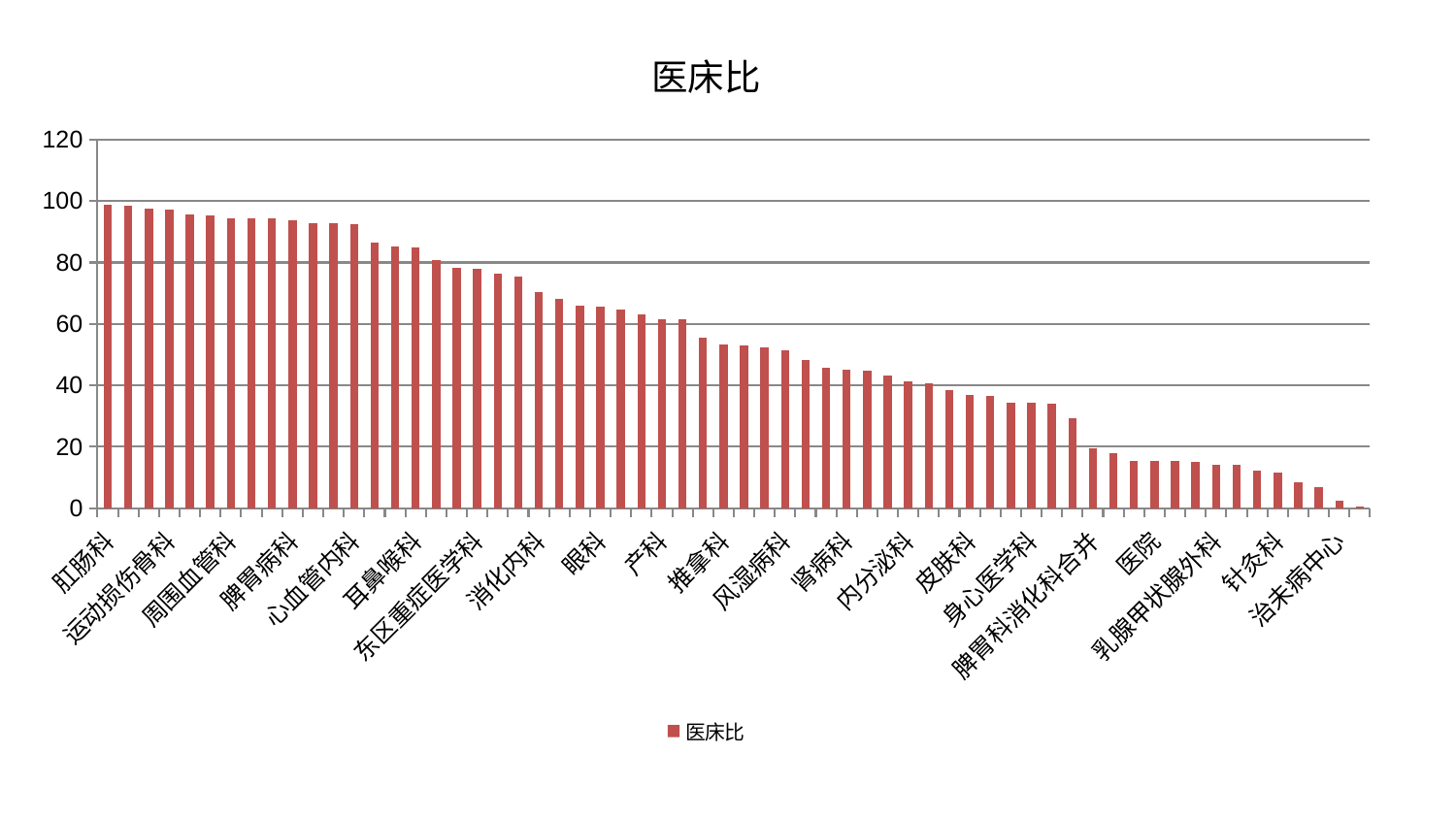

### Chart: 医床比

| Category | 医床比 |
|---|---|
| 肛肠科 | 98.95032576064955 |
| 脑病二科 | 98.64161625381473 |
| 康复科 | 97.55477889863985 |
| 运动损伤骨科 | 97.09102111524976 |
| 综合内科 | 95.73756923801078 |
| 肝病科 | 95.30813148586532 |
| 周围血管科 | 94.50760712482831 |
| 儿科 | 94.44718682822514 |
| 呼吸内科 | 94.28539068539807 |
| 脾胃病科 | 93.67617391476333 |
| 小儿骨科 | 92.94552237734825 |
| 显微骨科 | 92.66090022972789 |
| 心血管内科 | 92.57483835074918 |
| 微创骨科 | 86.47566014365242 |
| 心病三科 | 85.38385399350076 |
| 耳鼻喉科 | 84.85492702329826 |
| 老年医学科 | 80.86346838952582 |
| 东区肾病科 | 78.17181949046936 |
| 东区重症医学科 | 77.8982955331514 |
| 心病四科 | 76.26529985501813 |
| 泌尿外科 | 75.29608758639277 |
| 消化内科 | 70.2701515542369 |
| 脊柱骨科 | 68.23598790142805 |
| 普通外科 | 65.96332714404963 |
| 眼科 | 65.699854029461 |
| 脑病三科 | 64.642777490978 |
| 美容皮肤科 | 63.098434831845005 |
| 产科 | 61.40786247258143 |
| 心病一科 | 61.40780916578634 |
| 西区重症医学科 | 55.44597652154031 |
| 推拿科 | 53.42508839549565 |
| 肿瘤内科 | 53.038686425442116 |
| 肝胆外科 | 52.27009373891551 |
| 风湿病科 | 51.42898273790655 |
| 妇科妇二科合并 | 48.270837187529224 |
| 妇科 | 45.88770771352293 |
| 肾病科 | 45.19097887171595 |
| 胸外科 | 44.72246483322171 |
| 神经内科 | 43.08989959199185 |
| 内分泌科 | 41.44924855758805 |
| 脑病一科 | 40.593964829102845 |
| 小儿推拿科 | 38.603825218489106 |
| 皮肤科 | 36.98800821785293 |
| 男科 | 36.60812370467661 |
| 肾脏内科 | 34.390105057587505 |
| 身心医学科 | 34.25511431271504 |
| 中医外治中心 | 34.10506176708517 |
| 骨科 | 29.413970750325813 |
| 脾胃科消化科合并 | 19.38310108907084 |
| 妇二科 | 18.049686324155957 |
| 口腔科 | 15.528832226121292 |
| 医院 | 15.511234403470041 |
| 中医经典科 | 15.27363982244272 |
| 关节骨科 | 15.070733358925793 |
| 乳腺甲状腺外科 | 14.133372746096896 |
| 神经外科 | 14.041813041989348 |
| 心病二科 | 12.388008983947984 |
| 针灸科 | 11.561468437554545 |
| 重症医学科 | 8.464680280990788 |
| 血液科 | 6.846160933788492 |
| 治未病中心 | 2.3195059817857633 |
| 创伤骨科 | 0.6861691307096685 |
291